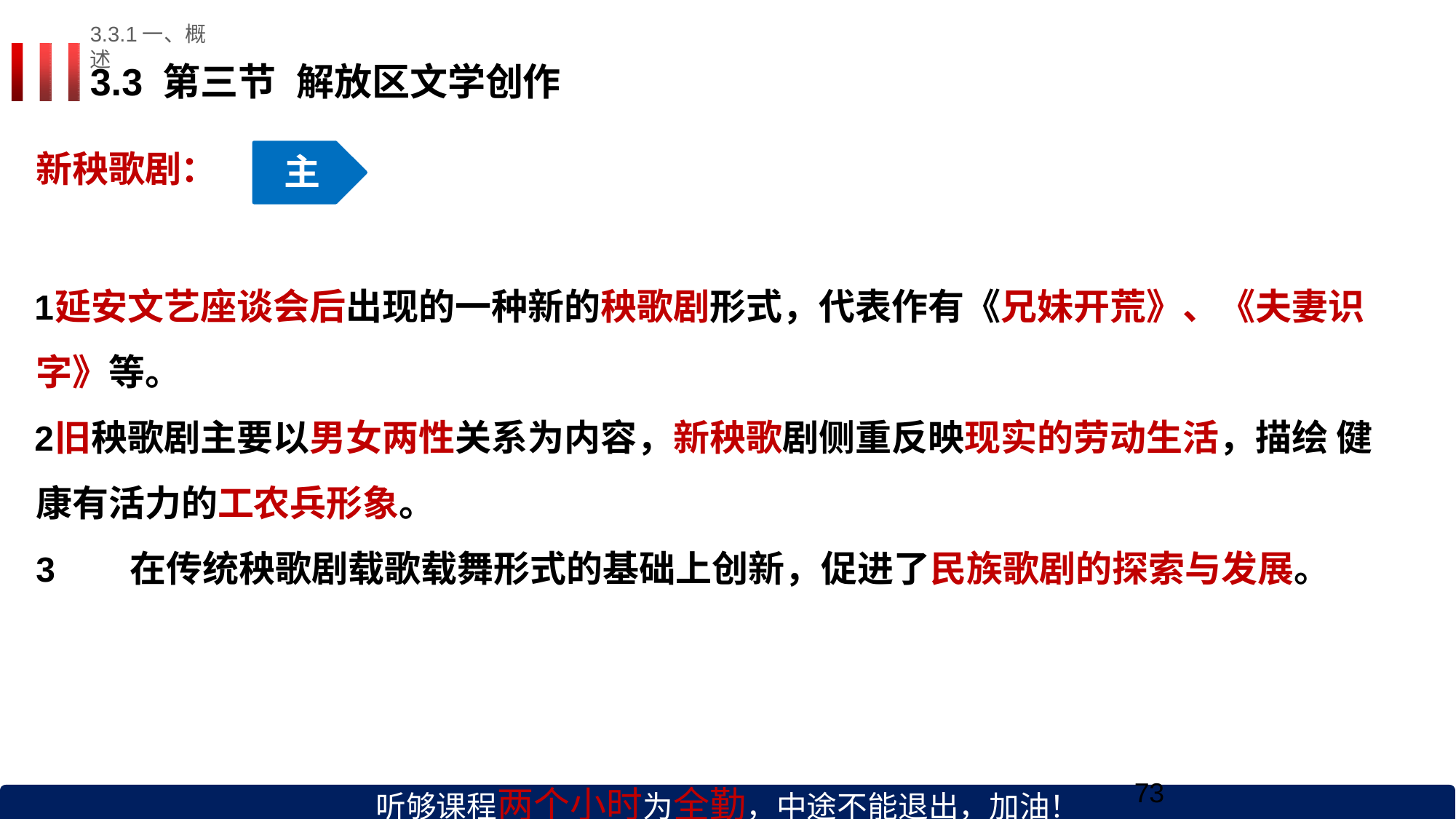

3.3.1一、概述

# 3.3 第三节	解放区文学创作

新秧歌剧：
主
延安文艺座谈会后出现的一种新的秧歌剧形式，代表作有《兄妹开荒》、《夫妻识字》等。
旧秧歌剧主要以男女两性关系为内容，新秧歌剧侧重反映现实的劳动生活，描绘 健康有活力的工农兵形象。
在传统秧歌剧载歌载舞形式的基础上创新，促进了民族歌剧的探索与发展。
73

听够课程两个小时为全勤，中途不能退出，加油！